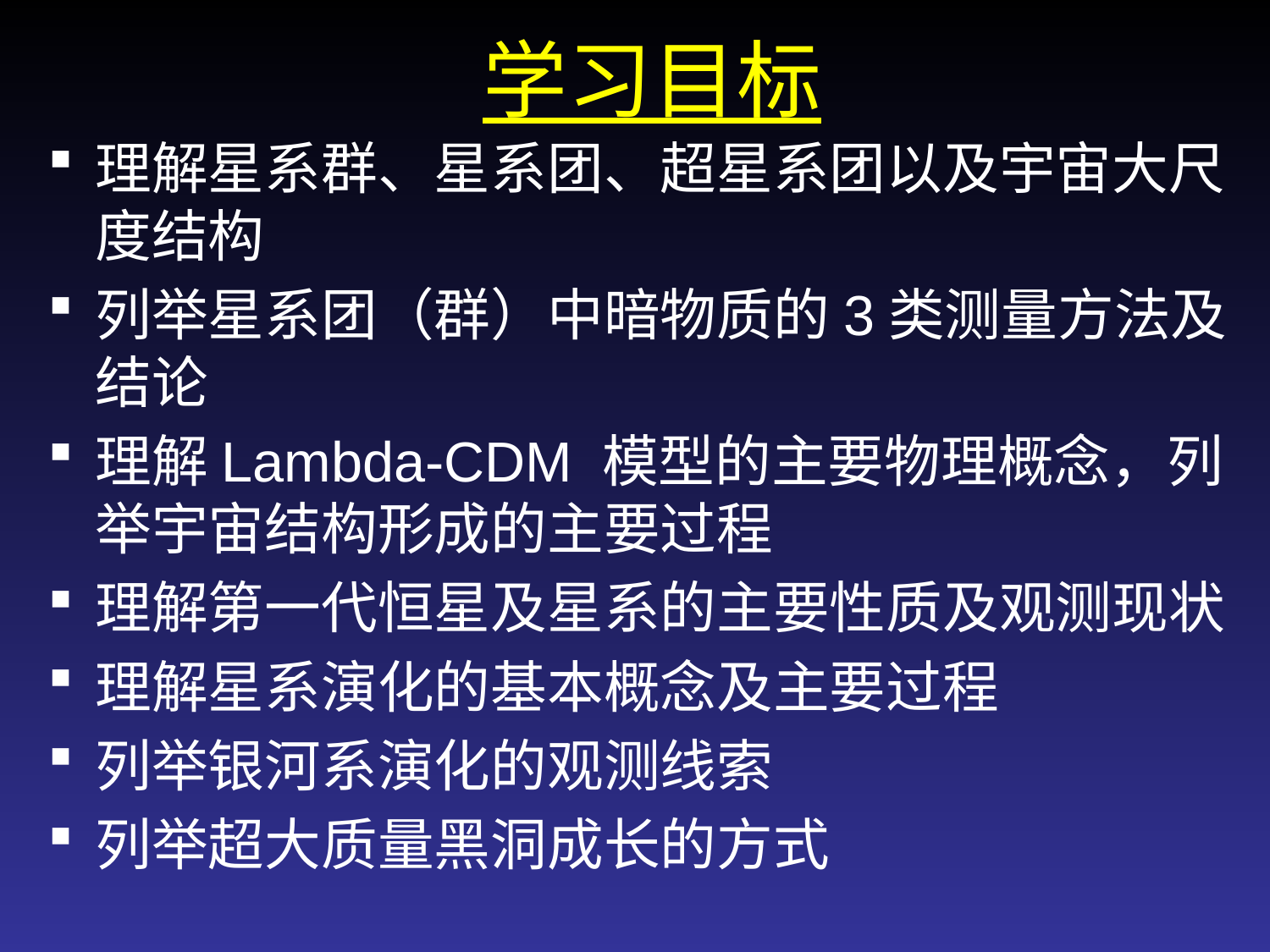

# 学习目标
理解星系群、星系团、超星系团以及宇宙大尺度结构
列举星系团（群）中暗物质的3类测量方法及结论
理解Lambda-CDM 模型的主要物理概念，列举宇宙结构形成的主要过程
理解第一代恒星及星系的主要性质及观测现状
理解星系演化的基本概念及主要过程
列举银河系演化的观测线索
列举超大质量黑洞成长的方式